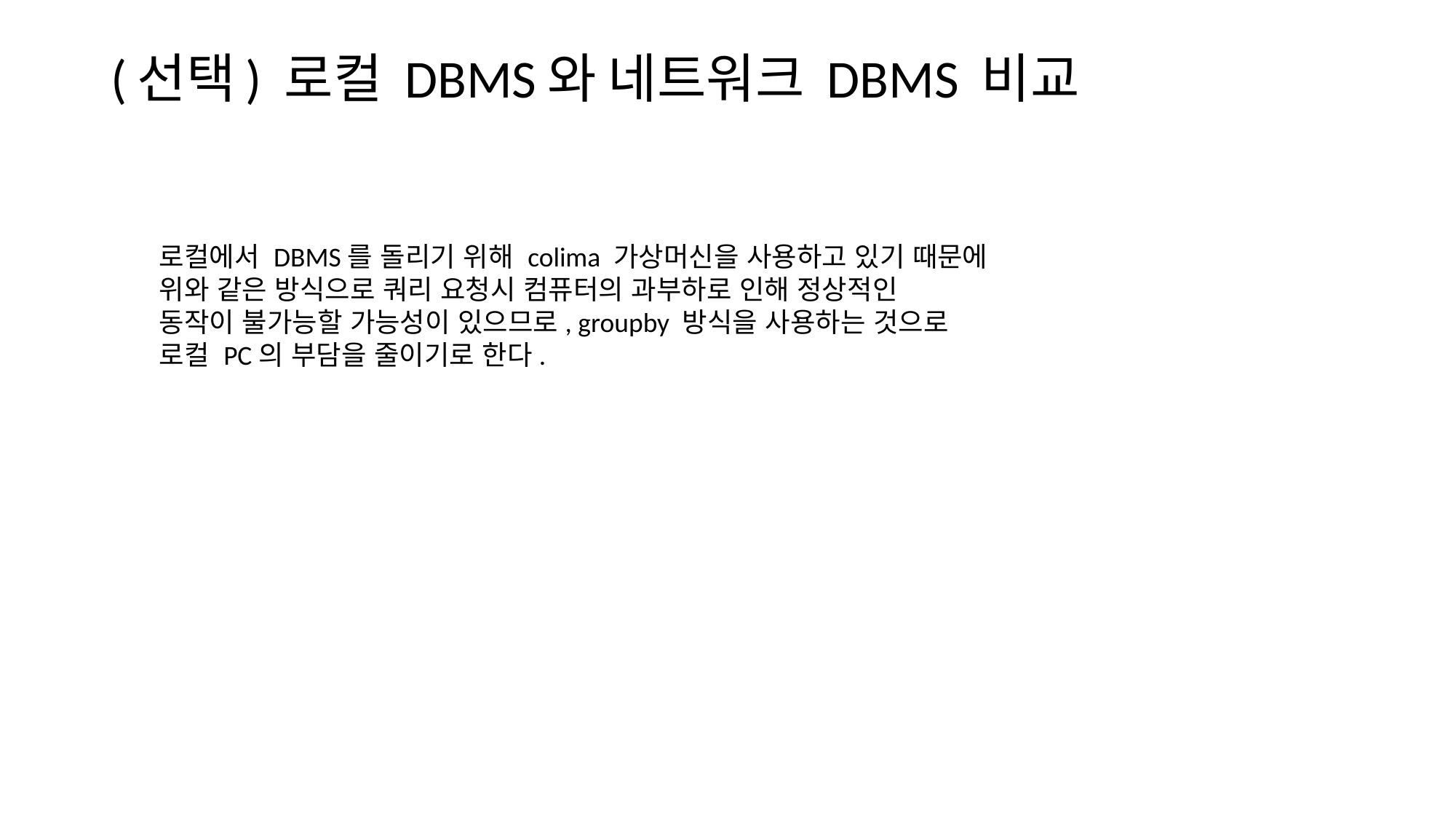

# (선택) 로컬 DBMS와 네트워크 DBMS 비교
로컬에서 DBMS를 돌리기 위해 colima 가상머신을 사용하고 있기 때문에
위와 같은 방식으로 쿼리 요청시 컴퓨터의 과부하로 인해 정상적인
동작이 불가능할 가능성이 있으므로, groupby 방식을 사용하는 것으로
로컬 PC의 부담을 줄이기로 한다.